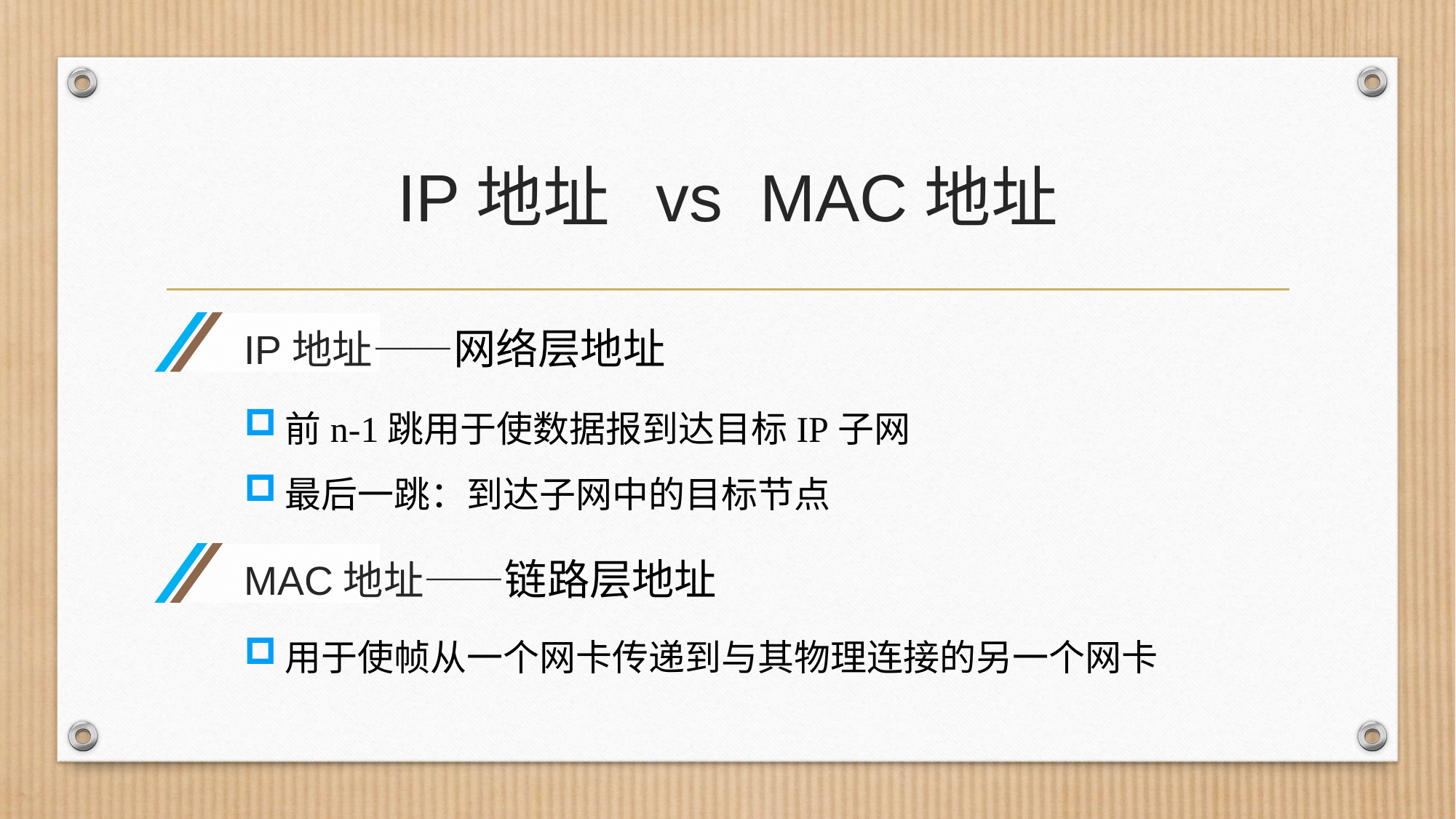

# IP地址  vs  MAC地址

IP地址——网络层地址
前n-1跳用于使数据报到达目标IP子网
最后一跳：到达子网中的目标节点

MAC地址——链路层地址
用于使帧从一个网卡传递到与其物理连接的另一个网卡